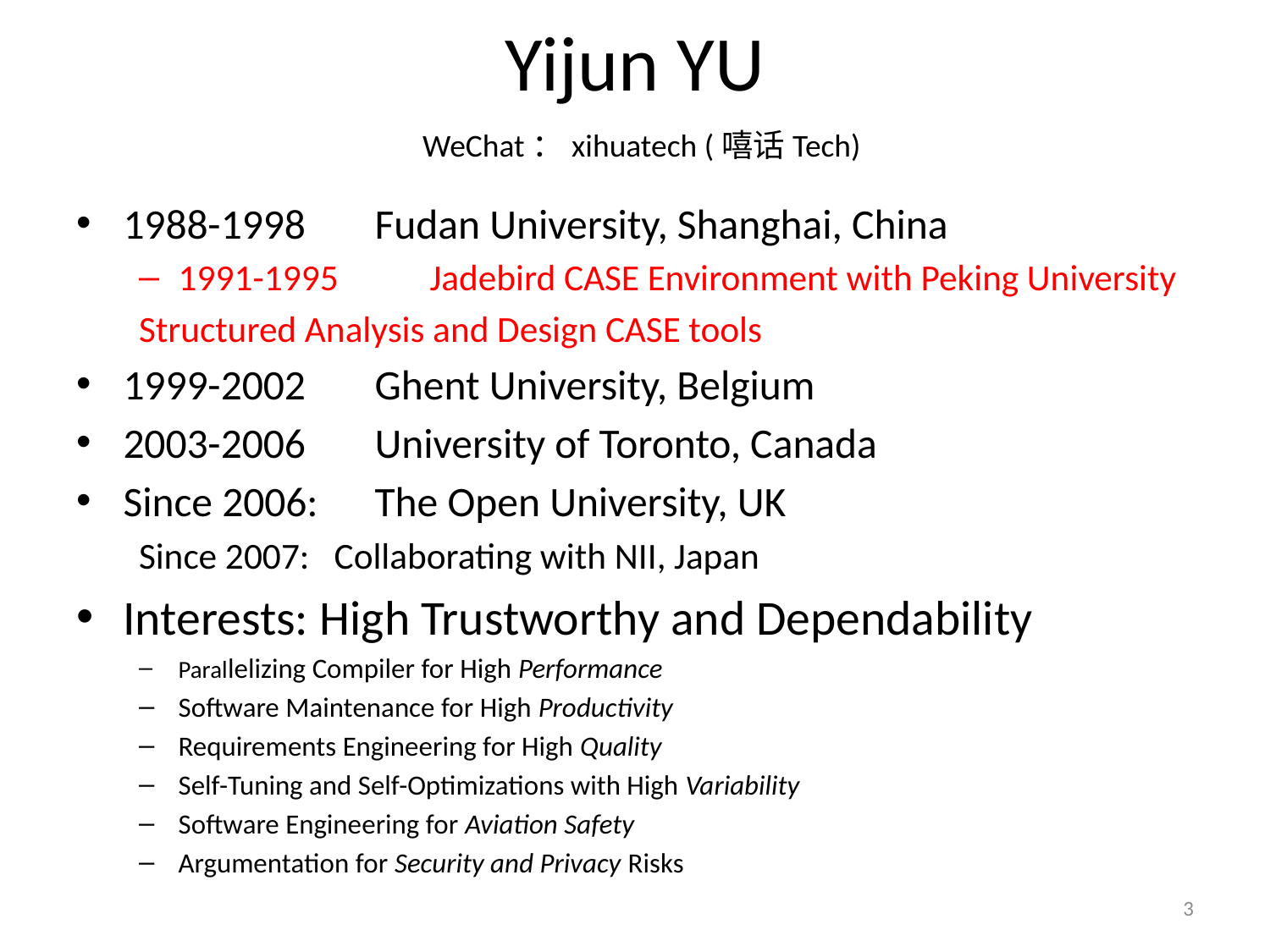

# Yijun YU
WeChat：xihuatech (嘻话Tech)
1988-1998 	Fudan University, Shanghai, China
1991-1995 	Jadebird CASE Environment with Peking University
				Structured Analysis and Design CASE tools
1999-2002 	Ghent University, Belgium
2003-2006 	University of Toronto, Canada
Since 2006:  	The Open University, UK
Since 2007:   Collaborating with NII, Japan
Interests: High Trustworthy and Dependability
Parallelizing Compiler for High Performance
Software Maintenance for High Productivity
Requirements Engineering for High Quality
Self-Tuning and Self-Optimizations with High Variability
Software Engineering for Aviation Safety
Argumentation for Security and Privacy Risks
3